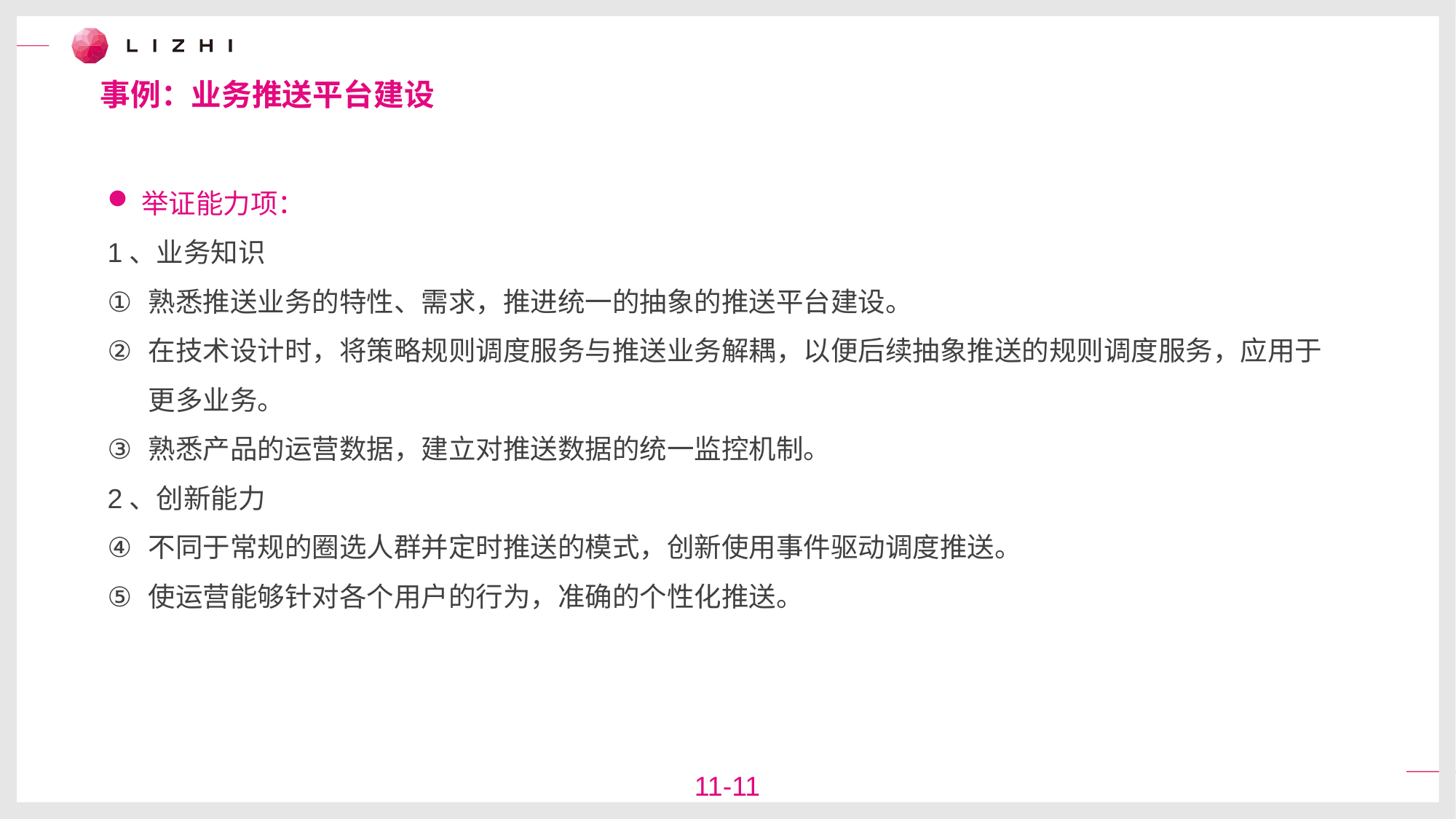

事例：业务推送平台建设

举证能力项：
1、业务知识
熟悉推送业务的特性、需求，推进统一的抽象的推送平台建设。
在技术设计时，将策略规则调度服务与推送业务解耦，以便后续抽象推送的规则调度服务，应用于更多业务。
熟悉产品的运营数据，建立对推送数据的统一监控机制。
2、创新能力
不同于常规的圈选人群并定时推送的模式，创新使用事件驱动调度推送。
使运营能够针对各个用户的行为，准确的个性化推送。
11-11